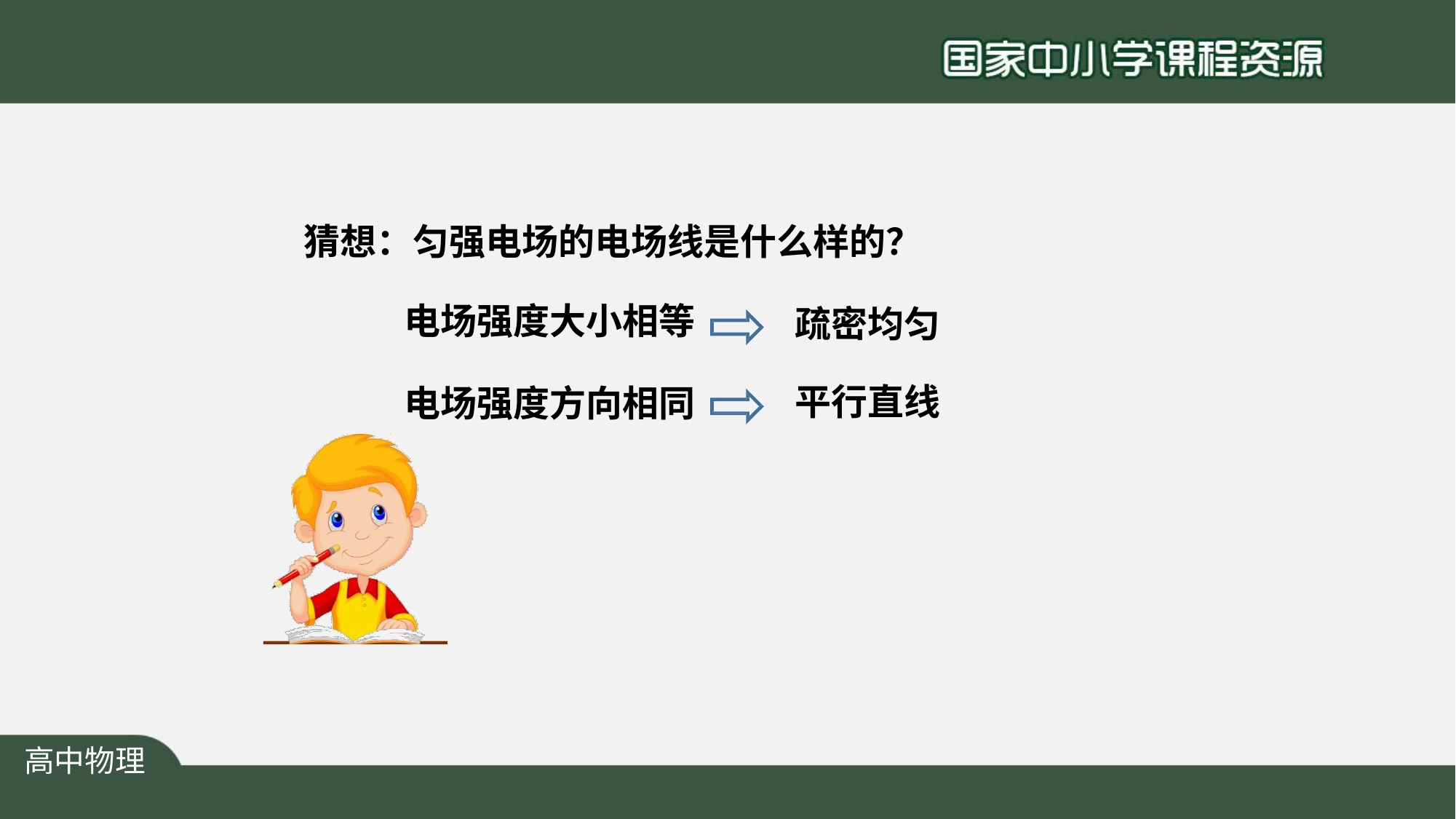

猜想：匀强电场的电场线是什么样的？
电场强度大小相等
电场强度方向相同
疏密均匀
平行直线

高中物理